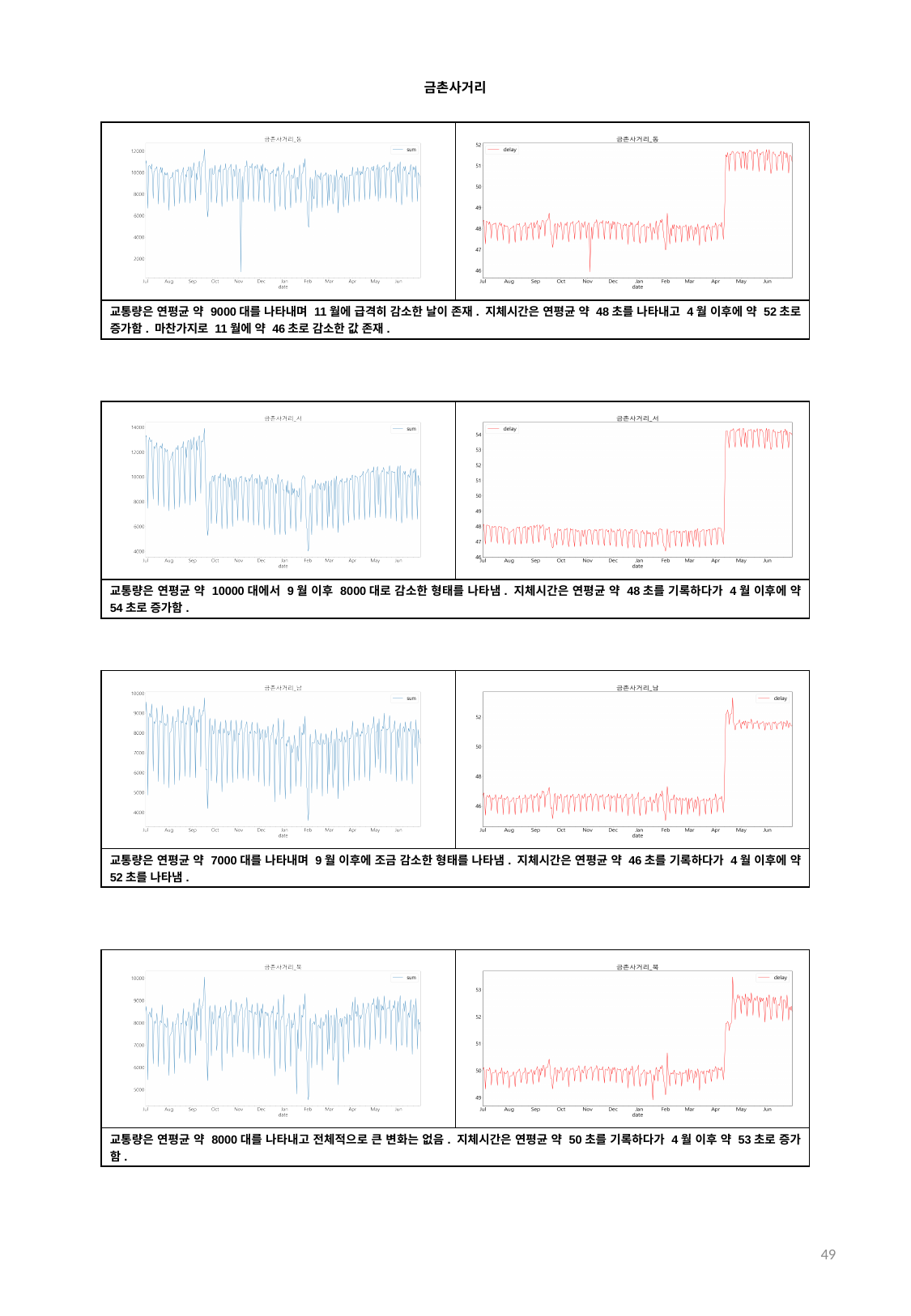

금촌사거리
|  |  |
| --- | --- |
| 교통량은 연평균 약 9000대를 나타내며 11월에 급격히 감소한 날이 존재. 지체시간은 연평균 약 48초를 나타내고 4월 이후에 약 52초로 증가함. 마찬가지로 11월에 약 46초로 감소한 값 존재. |  |
|  |  |
| --- | --- |
| 교통량은 연평균 약 10000대에서 9월 이후 8000대로 감소한 형태를 나타냄. 지체시간은 연평균 약 48초를 기록하다가 4월 이후에 약 54초로 증가함. |  |
|  |  |
| --- | --- |
| 교통량은 연평균 약 7000대를 나타내며 9월 이후에 조금 감소한 형태를 나타냄. 지체시간은 연평균 약 46초를 기록하다가 4월 이후에 약 52초를 나타냄. |  |
|  |  |
| --- | --- |
| 교통량은 연평균 약 8000대를 나타내고 전체적으로 큰 변화는 없음. 지체시간은 연평균 약 50초를 기록하다가 4월 이후 약 53초로 증가함. |  |
49